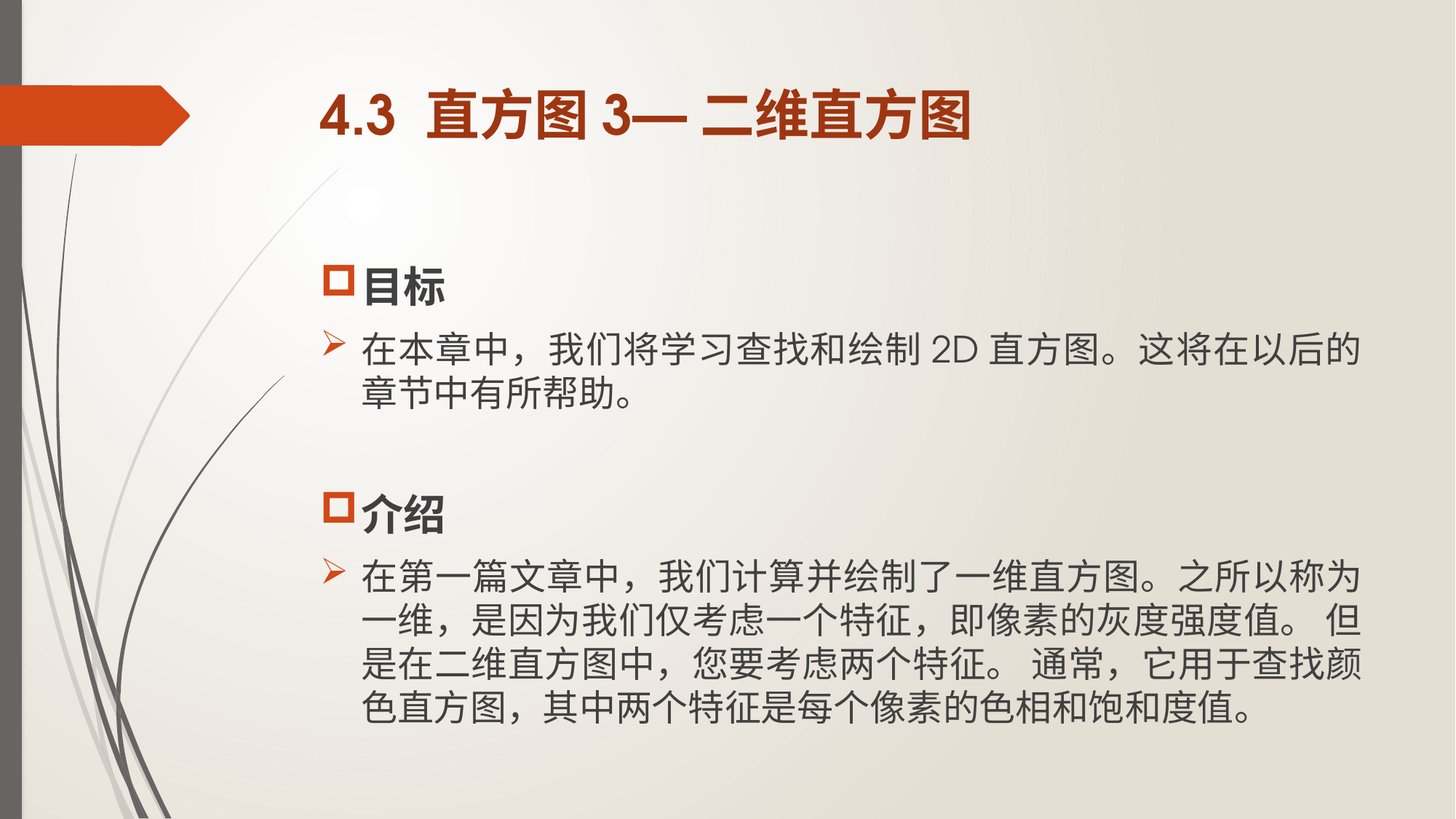

# 4.3 直方图3—二维直方图
目标
在本章中，我们将学习查找和绘制2D直方图。这将在以后的章节中有所帮助。

介绍
在第一篇文章中，我们计算并绘制了一维直方图。之所以称为一维，是因为我们仅考虑一个特征，即像素的灰度强度值。 但是在二维直方图中，您要考虑两个特征。 通常，它用于查找颜色直方图，其中两个特征是每个像素的色相和饱和度值。